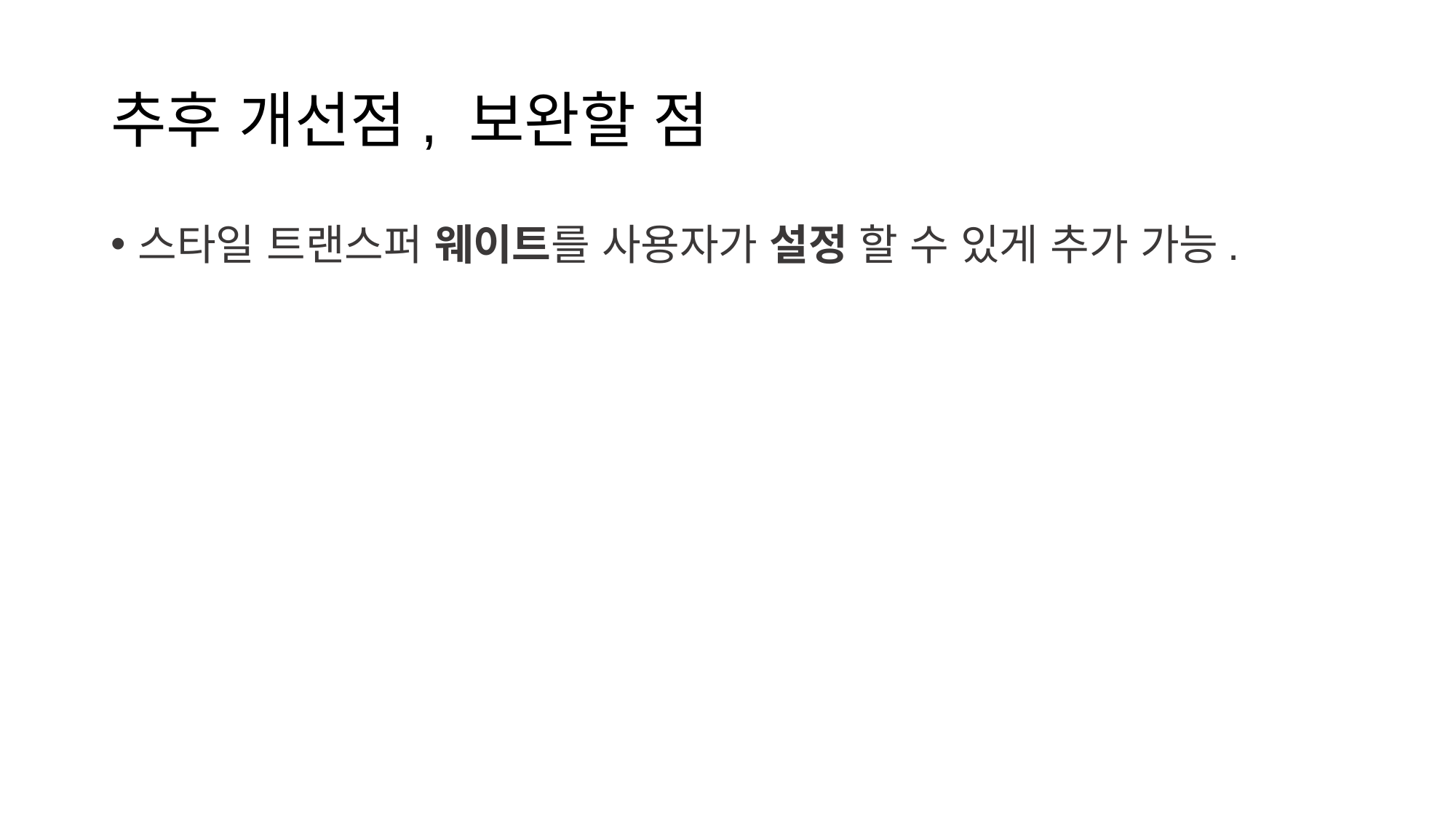

# 추후 개선점, 보완할 점
스타일 트랜스퍼 웨이트를 사용자가 설정 할 수 있게 추가 가능.